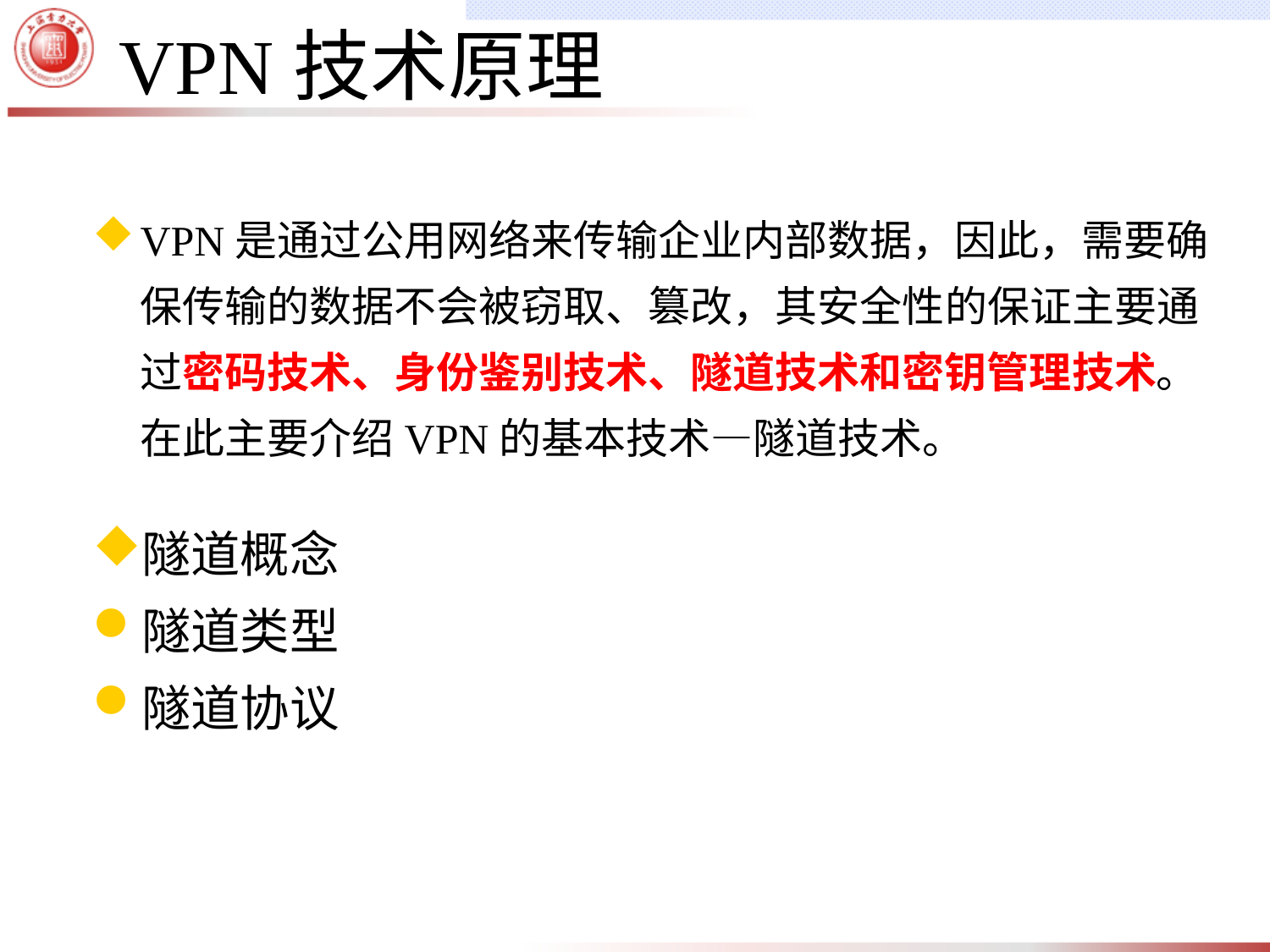

VPN技术原理
VPN是通过公用网络来传输企业内部数据，因此，需要确保传输的数据不会被窃取、篡改，其安全性的保证主要通过密码技术、身份鉴别技术、隧道技术和密钥管理技术。在此主要介绍VPN的基本技术—隧道技术。

隧道概念
隧道类型
隧道协议